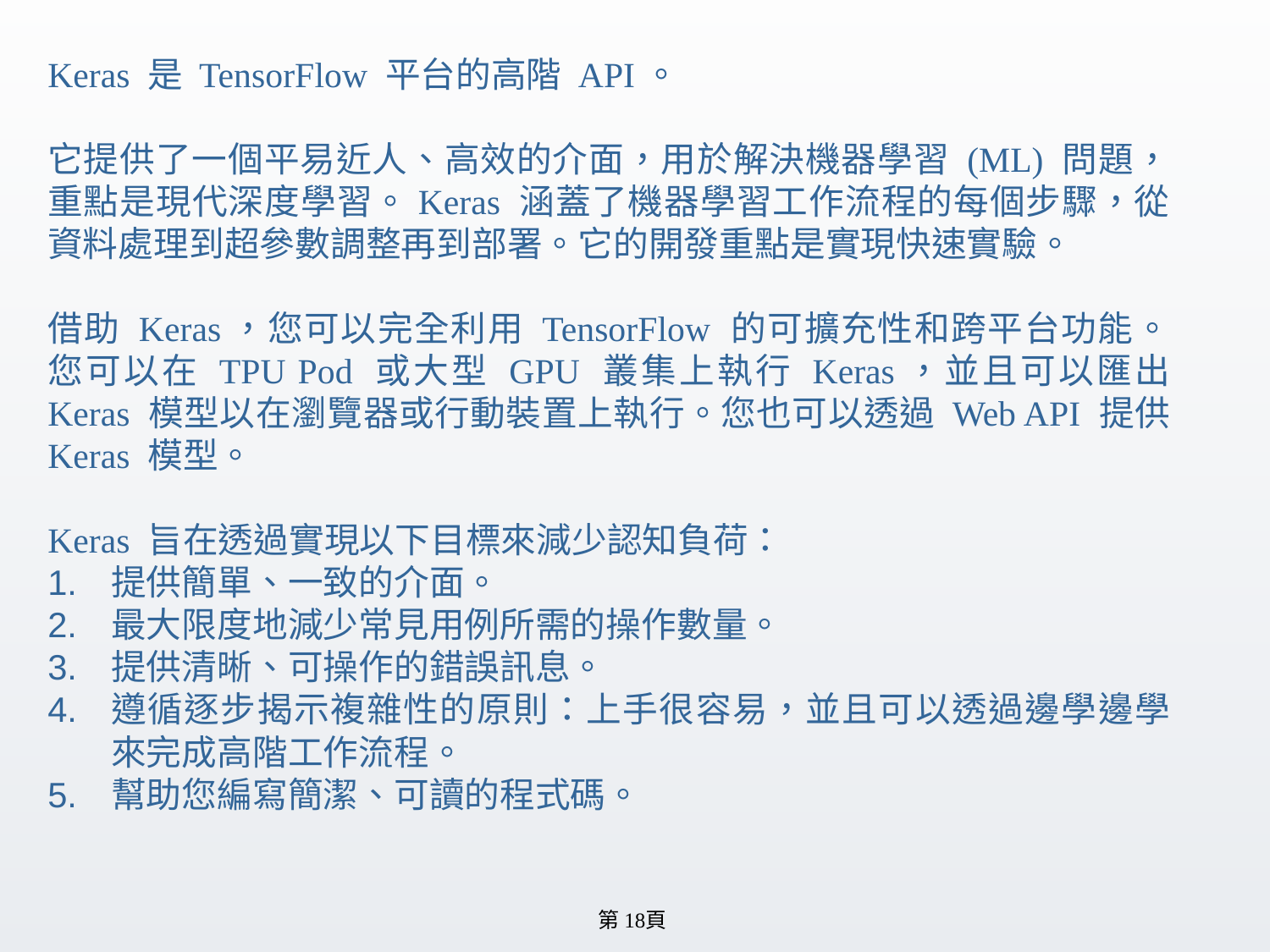

Keras 是 TensorFlow 平台的高階 API。

它提供了一個平易近人、高效的介面，用於解決機器學習 (ML) 問題，重點是現代深度學習。Keras 涵蓋了機器學習工作流程的每個步驟，從資料處理到超參數調整再到部署。它的開發重點是實現快速實驗。

借助 Keras，您可以完全利用 TensorFlow 的可擴充性和跨平台功能。您可以在 TPU Pod 或大型 GPU 叢集上執行 Keras，並且可以匯出 Keras 模型以在瀏覽器或行動裝置上執行。您也可以透過 Web API 提供 Keras 模型。

Keras 旨在透過實現以下目標來減少認知負荷：
提供簡單、一致的介面。
最大限度地減少常見用例所需的操作數量。
提供清晰、可操作的錯誤訊息。
遵循逐步揭示複雜性的原則：上手很容易，並且可以透過邊學邊學來完成高階工作流程。
幫助您編寫簡潔、可讀的程式碼。